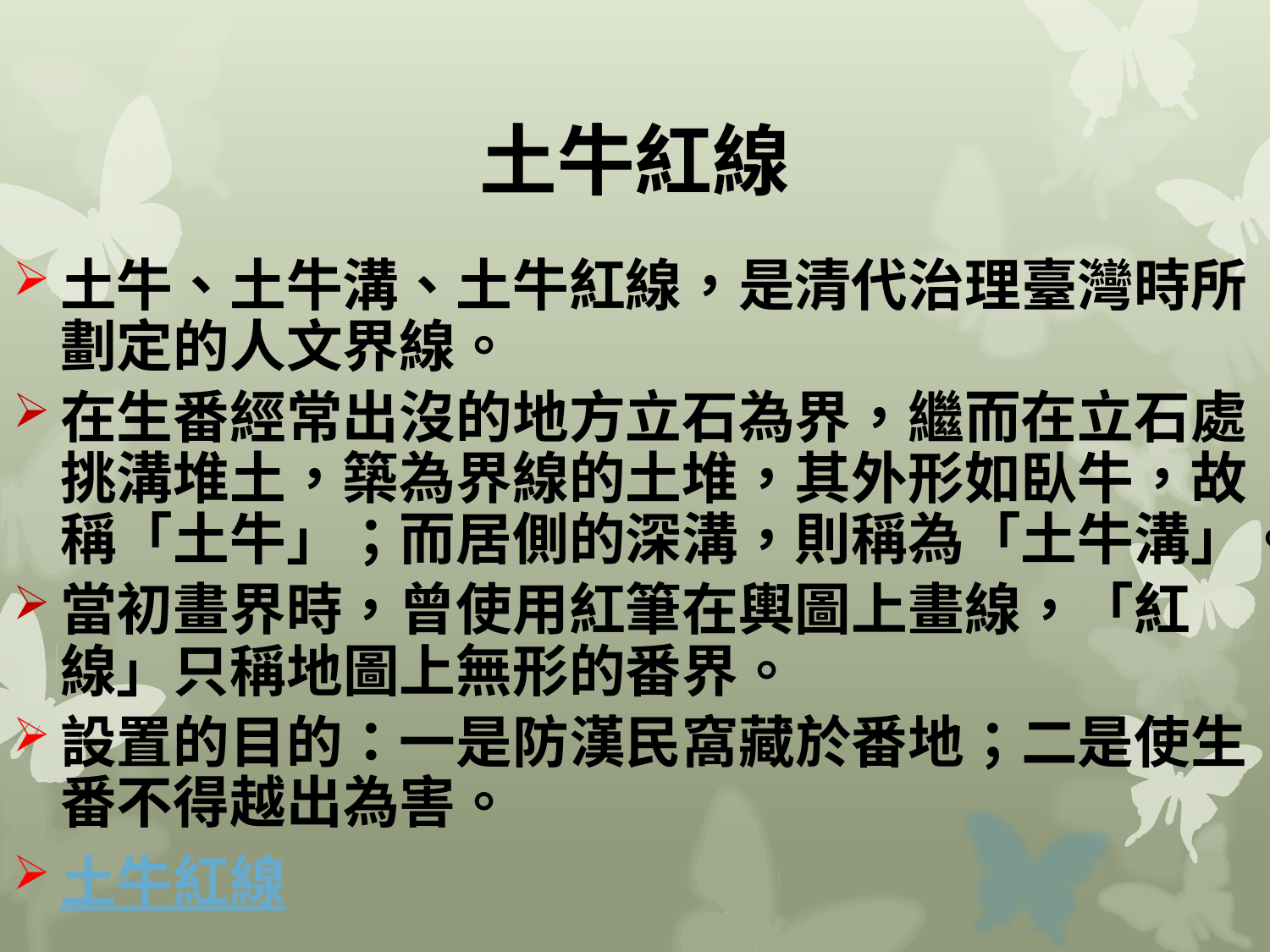

# 土牛紅線
土牛、土牛溝、土牛紅線，是清代治理臺灣時所劃定的人文界線。
在生番經常出沒的地方立石為界，繼而在立石處挑溝堆土，築為界線的土堆，其外形如臥牛，故稱「土牛」；而居側的深溝，則稱為「土牛溝」。
當初畫界時，曾使用紅筆在輿圖上畫線，「紅線」只稱地圖上無形的番界。
設置的目的：一是防漢民窩藏於番地；二是使生番不得越出為害。
土牛紅線